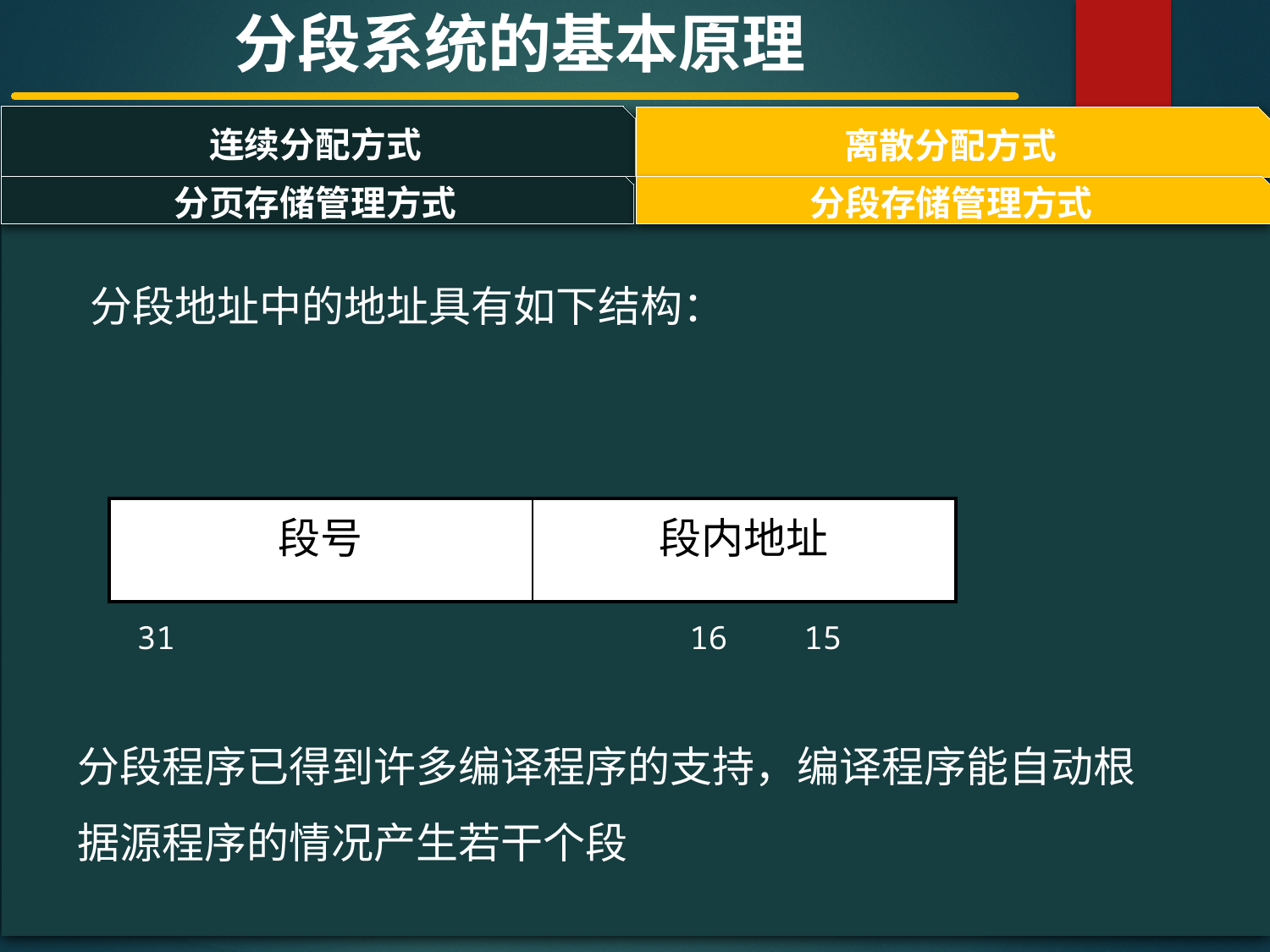

分段系统的基本原理
连续分配方式
离散分配方式
#
分页存储管理方式
分段存储管理方式
分段地址中的地址具有如下结构：
| 段号 | 段内地址 |
| --- | --- |
31                           16    15                              0
分段程序已得到许多编译程序的支持，编译程序能自动根据源程序的情况产生若干个段